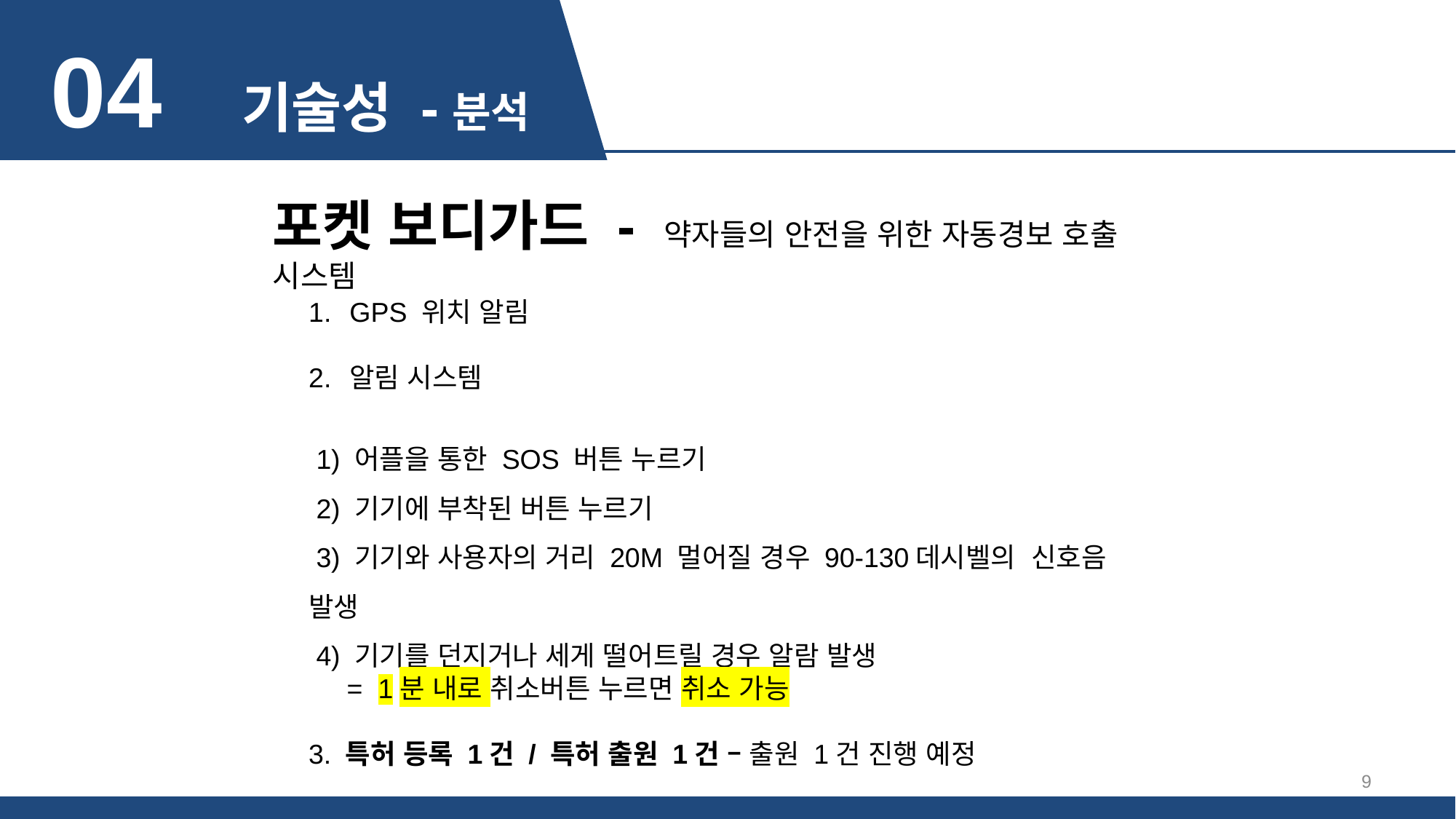

04  기술성 -분석
포켓 보디가드 - 약자들의 안전을 위한 자동경보 호출 시스템
GPS 위치 알림

알림 시스템

 1) 어플을 통한 SOS 버튼 누르기
 2) 기기에 부착된 버튼 누르기
 3) 기기와 사용자의 거리 20M 멀어질 경우 90-130데시벨의  신호음 발생
 4) 기기를 던지거나 세게 떨어트릴 경우 알람 발생
     =  1분 내로 취소버튼 누르면 취소 가능

3. 특허 등록 1건 / 특허 출원 1건 – 출원 1건 진행 예정
9